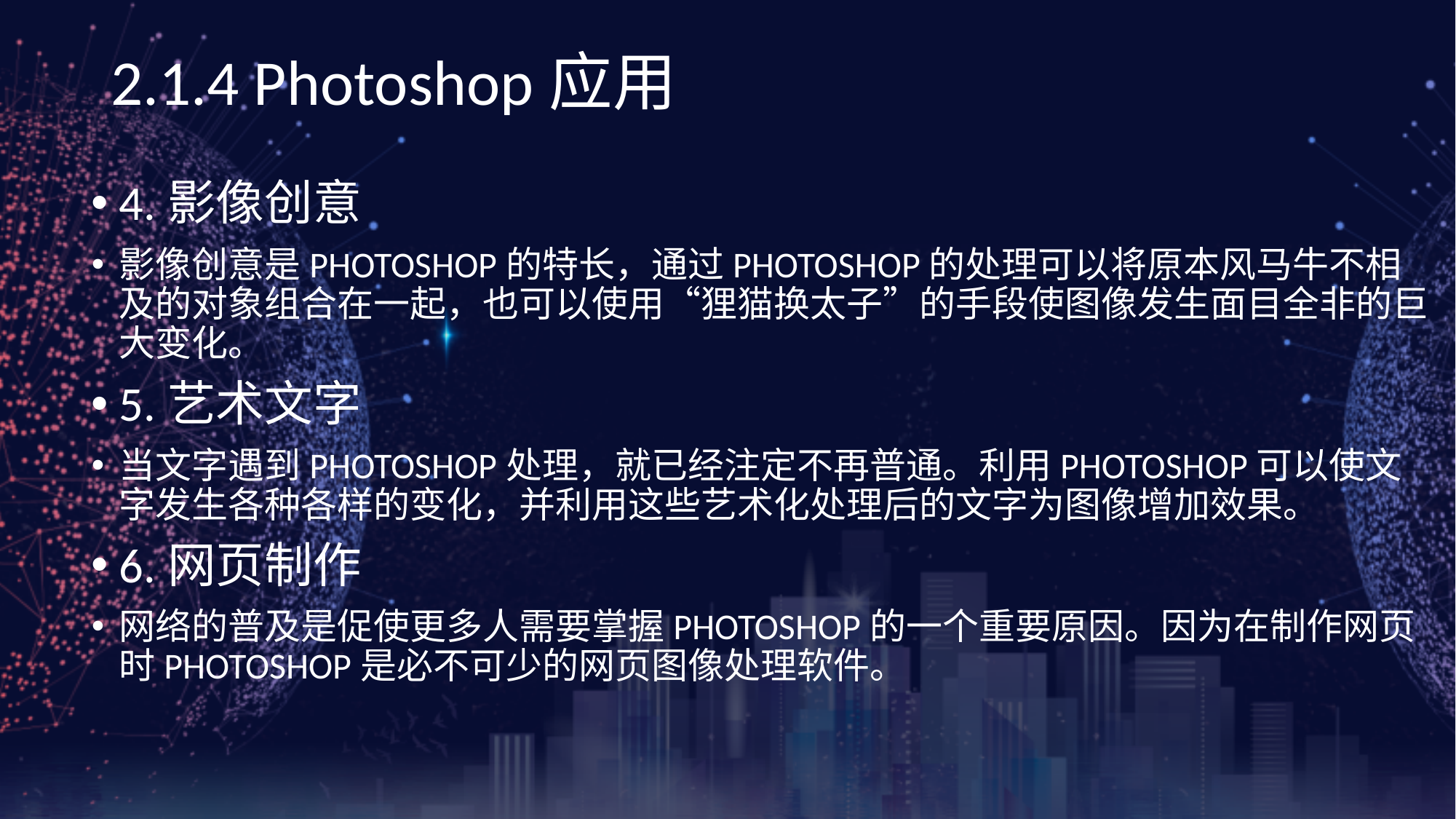

《网页设计与制作案例教程》（第3版）
# 2.1.4 Photoshop应用
4.影像创意
影像创意是PHOTOSHOP的特长，通过PHOTOSHOP的处理可以将原本风马牛不相及的对象组合在一起，也可以使用“狸猫换太子”的手段使图像发生面目全非的巨大变化。
5.艺术文字
当文字遇到PHOTOSHOP处理，就已经注定不再普通。利用PHOTOSHOP可以使文字发生各种各样的变化，并利用这些艺术化处理后的文字为图像增加效果。
6.网页制作
网络的普及是促使更多人需要掌握PHOTOSHOP的一个重要原因。因为在制作网页时PHOTOSHOP是必不可少的网页图像处理软件。